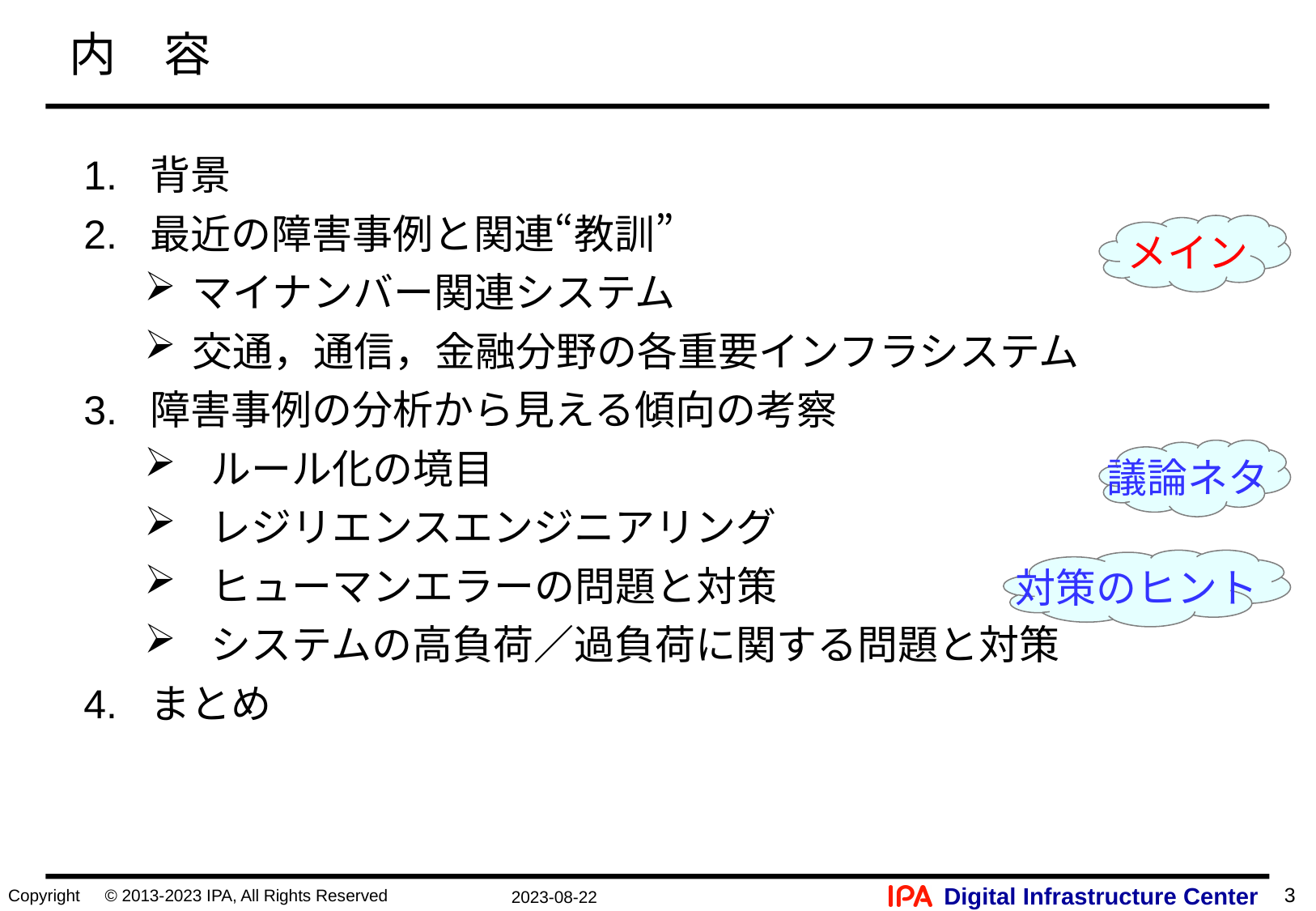

# 内　容
 背景
 最近の障害事例と関連“教訓”
マイナンバー関連システム
交通，通信，金融分野の各重要インフラシステム
 障害事例の分析から見える傾向の考察
 ルール化の境目
 レジリエンスエンジニアリング
 ヒューマンエラーの問題と対策
 システムの高負荷／過負荷に関する問題と対策
 まとめ
メイン
議論ネタ
対策のヒント